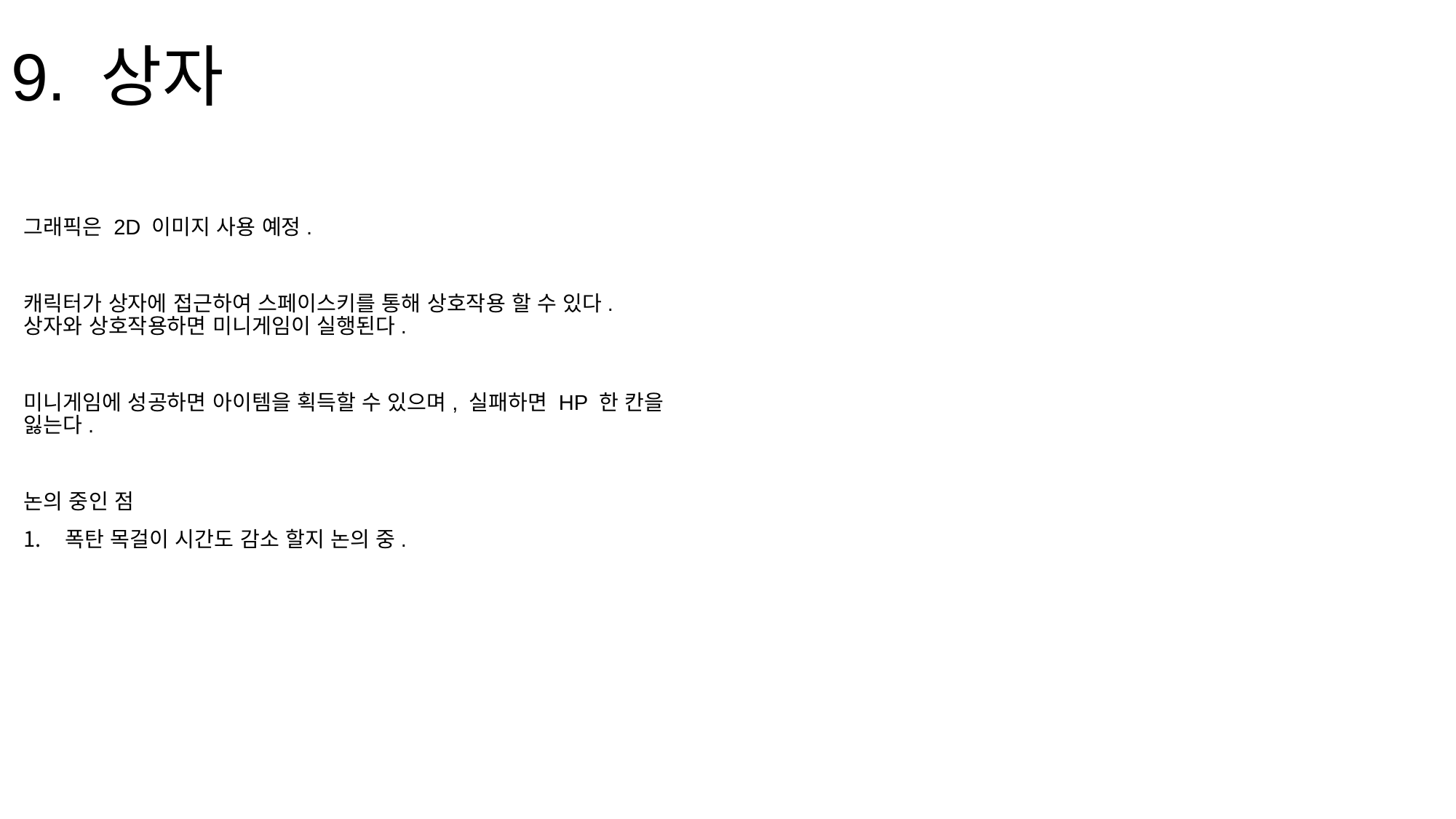

# 9. 상자
그래픽은 2D 이미지 사용 예정.

캐릭터가 상자에 접근하여 스페이스키를 통해 상호작용 할 수 있다. 상자와 상호작용하면 미니게임이 실행된다.

미니게임에 성공하면 아이템을 획득할 수 있으며, 실패하면 HP 한 칸을 잃는다.

논의 중인 점
폭탄 목걸이 시간도 감소 할지 논의 중.